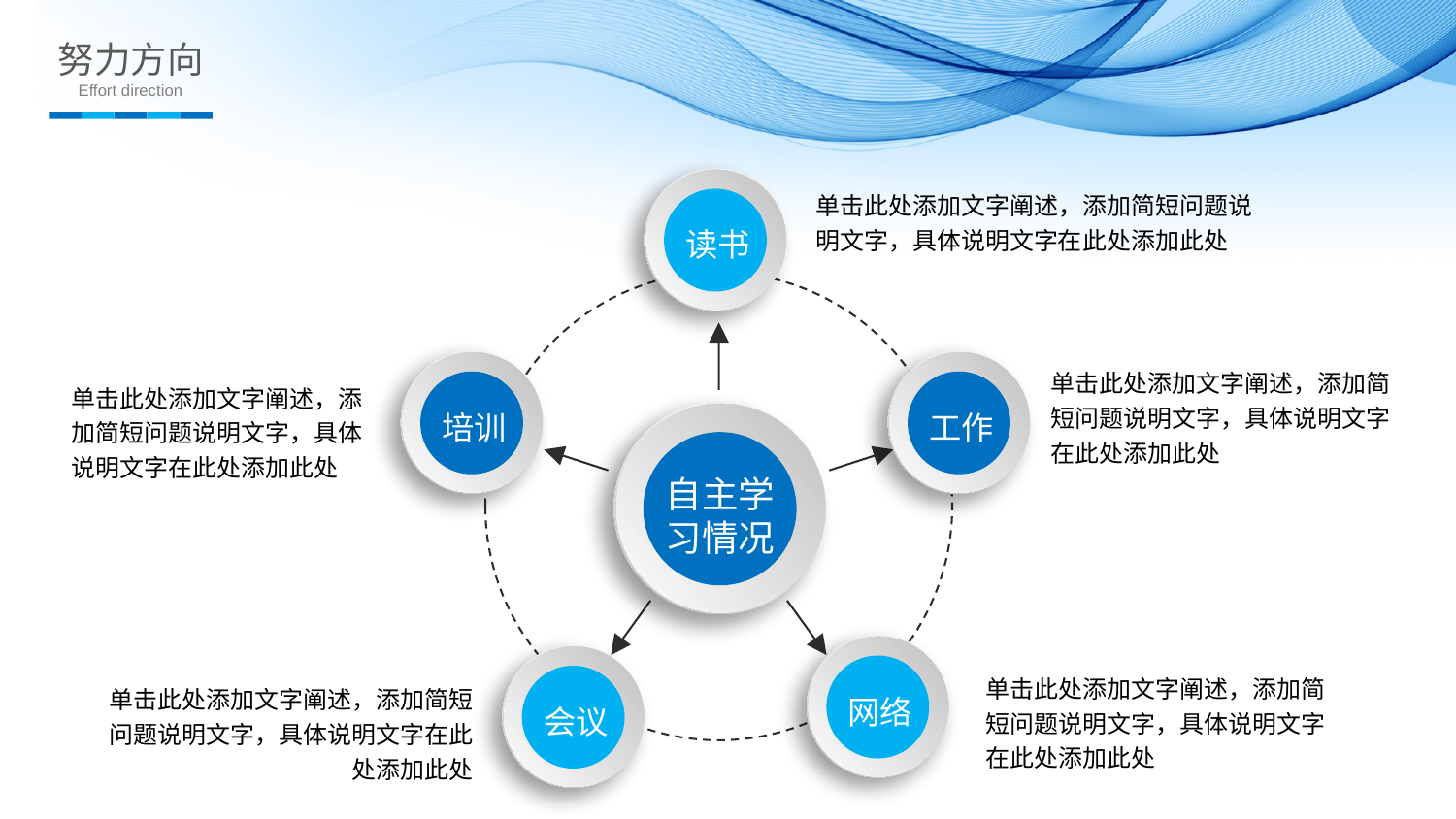

努力方向
Effort direction

单击此处添加文字阐述，添加简短问题说明文字，具体说明文字在此处添加此处
读书

单击此处添加文字阐述，添加简短问题说明文字，具体说明文字在此处添加此处
单击此处添加文字阐述，添加简短问题说明文字，具体说明文字在此处添加此处
培训

工作

自主学习情况

单击此处添加文字阐述，添加简短问题说明文字，具体说明文字在此处添加此处
单击此处添加文字阐述，添加简短问题说明文字，具体说明文字在此处添加此处
网络
会议